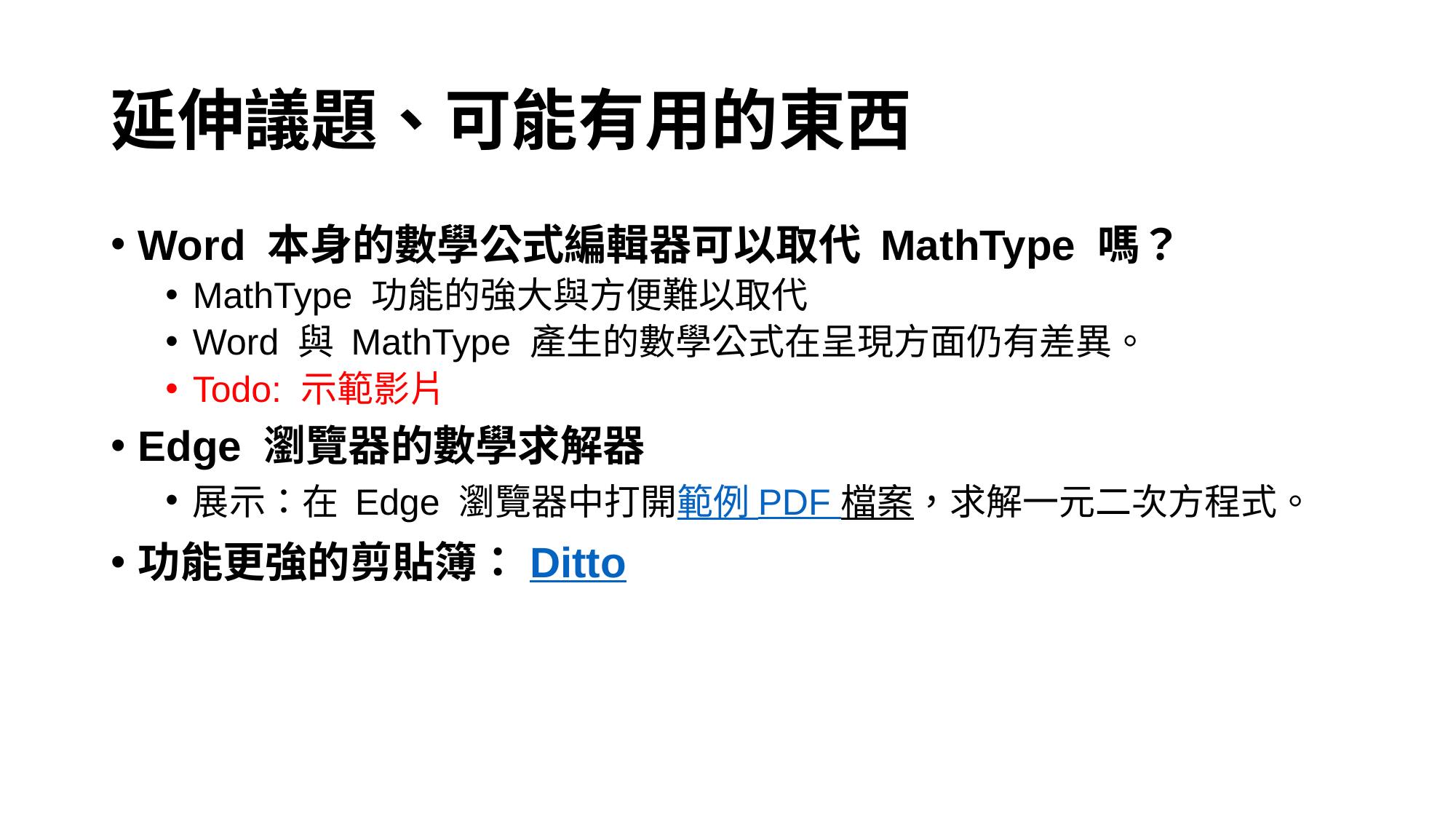

# 延伸議題、可能有用的東西
Word 本身的數學公式編輯器可以取代 MathType 嗎？
MathType 功能的強大與方便難以取代
Word 與 MathType 產生的數學公式在呈現方面仍有差異。
Todo: 示範影片
Edge 瀏覽器的數學求解器
展示：在 Edge 瀏覽器中打開範例 PDF 檔案，求解一元二次方程式。
功能更強的剪貼簿：Ditto